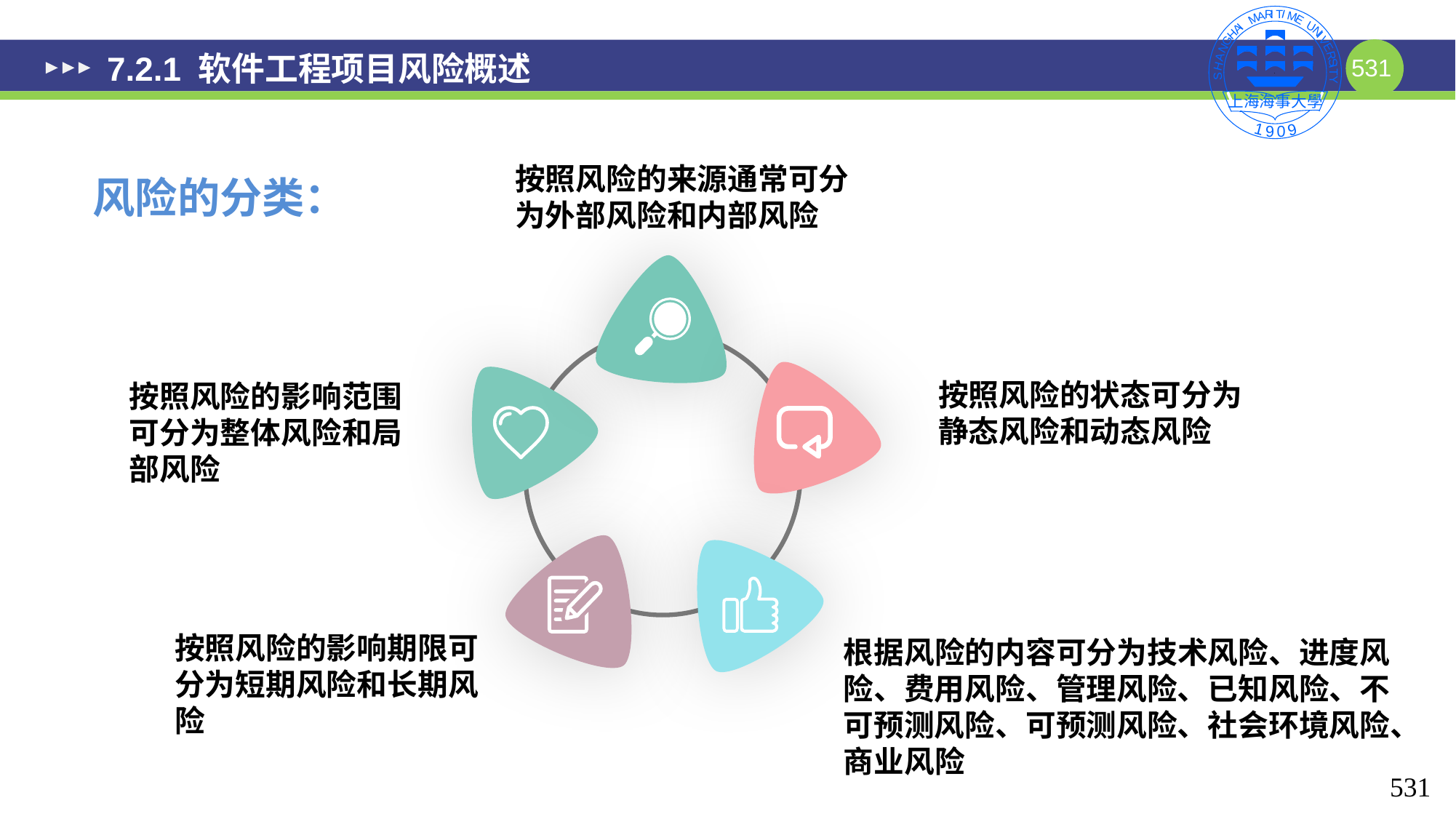

# 7.2.1 软件工程项目风险概述
按照风险的来源通常可分为外部风险和内部风险
风险的分类：

按照风险的状态可分为静态风险和动态风险
按照风险的影响范围可分为整体风险和局部风险
按照风险的影响期限可分为短期风险和长期风险
根据风险的内容可分为技术风险、进度风险、费用风险、管理风险、已知风险、不可预测风险、可预测风险、社会环境风险、商业风险
531
531